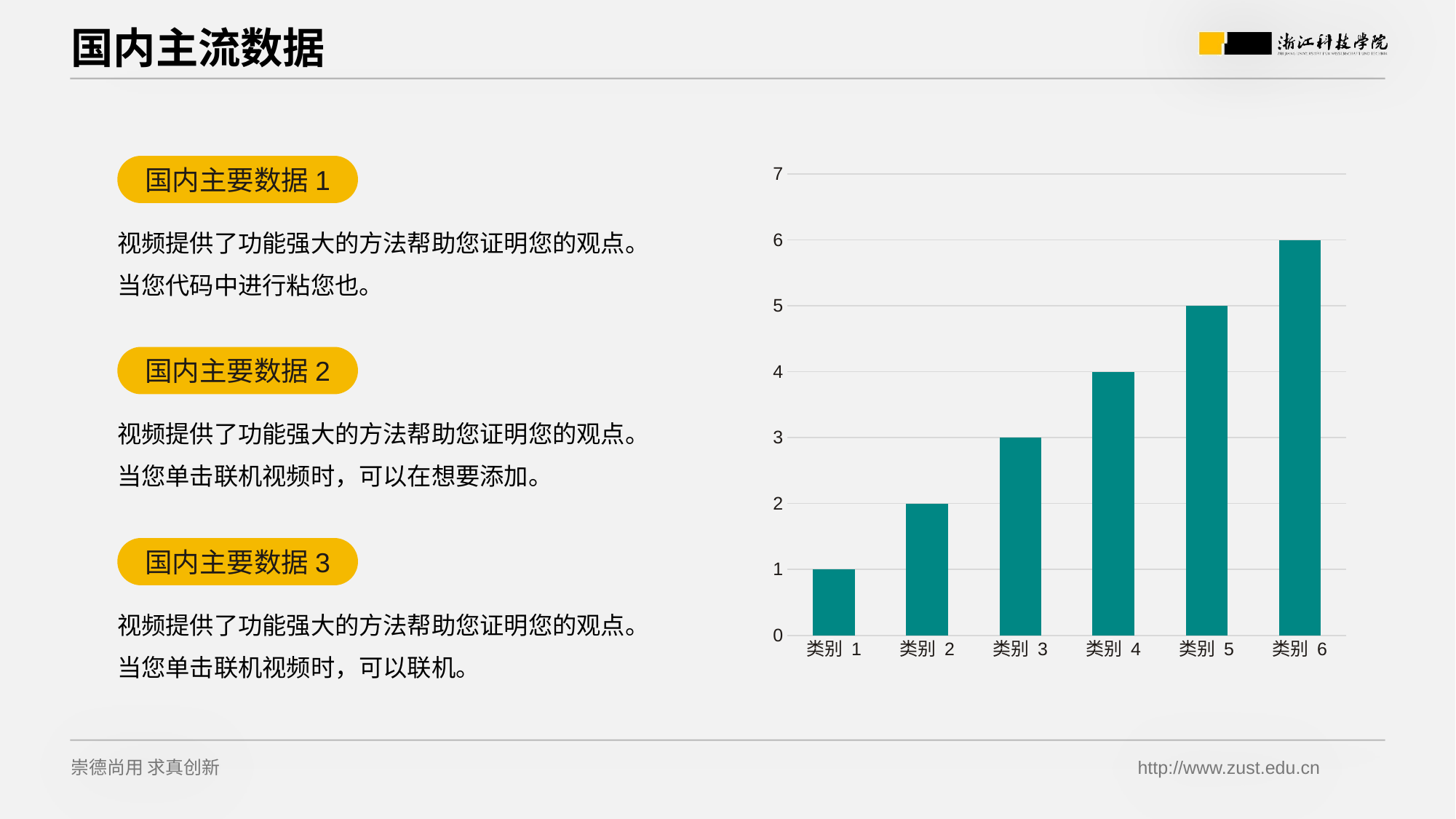

# 国内主流数据
国内主要数据1

### Chart

| Category | 系列 1 |
|---|---|
| 类别 1 | 1.0 |
| 类别 2 | 2.0 |
| 类别 3 | 3.0 |
| 类别 4 | 4.0 |
| 类别 5 | 5.0 |
| 类别 6 | 6.0 |
视频提供了功能强大的方法帮助您证明您的观点。
当您代码中进行粘您也。
国内主要数据2
视频提供了功能强大的方法帮助您证明您的观点。
当您单击联机视频时，可以在想要添加。
国内主要数据3
视频提供了功能强大的方法帮助您证明您的观点。
当您单击联机视频时，可以联机。